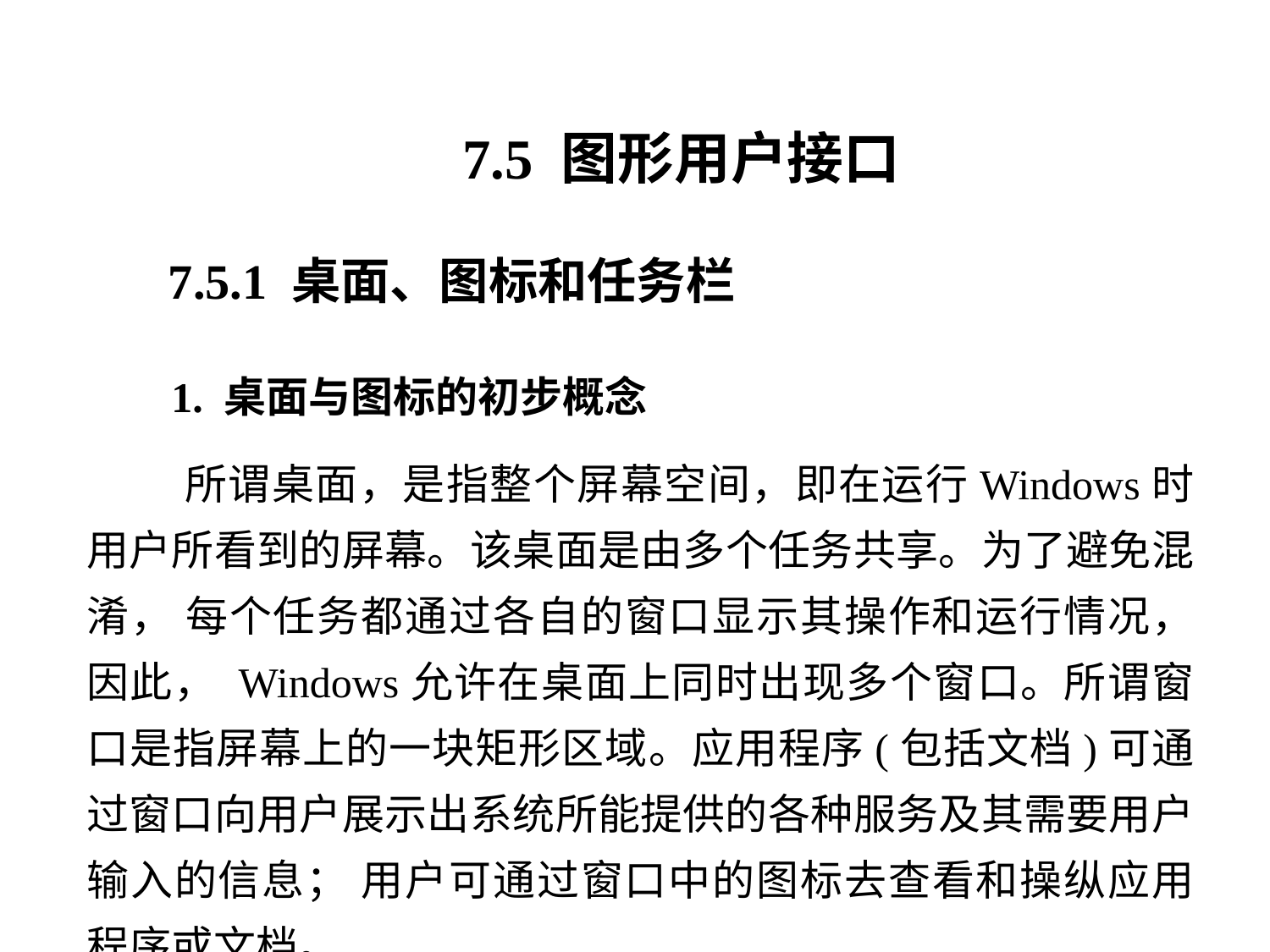

7.5 图形用户接口
7.5.1 桌面、图标和任务栏
        1. 桌面与图标的初步概念
        所谓桌面，是指整个屏幕空间，即在运行Windows时用户所看到的屏幕。该桌面是由多个任务共享。为了避免混淆， 每个任务都通过各自的窗口显示其操作和运行情况，因此， Windows允许在桌面上同时出现多个窗口。所谓窗口是指屏幕上的一块矩形区域。应用程序(包括文档)可通过窗口向用户展示出系统所能提供的各种服务及其需要用户输入的信息； 用户可通过窗口中的图标去查看和操纵应用程序或文档。